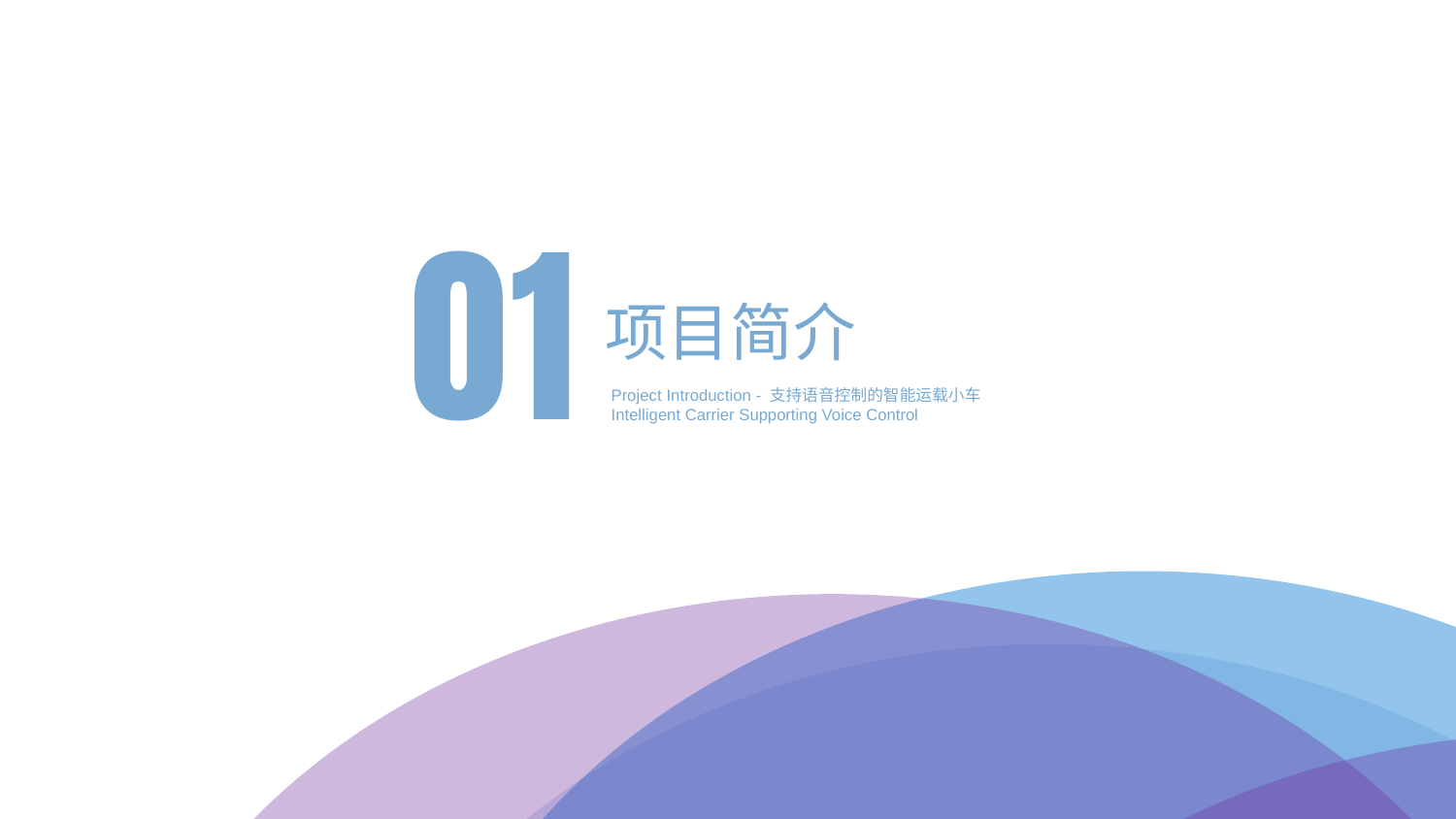

01
项目简介
Project Introduction - 支持语音控制的智能运载小车
Intelligent Carrier Supporting Voice Control